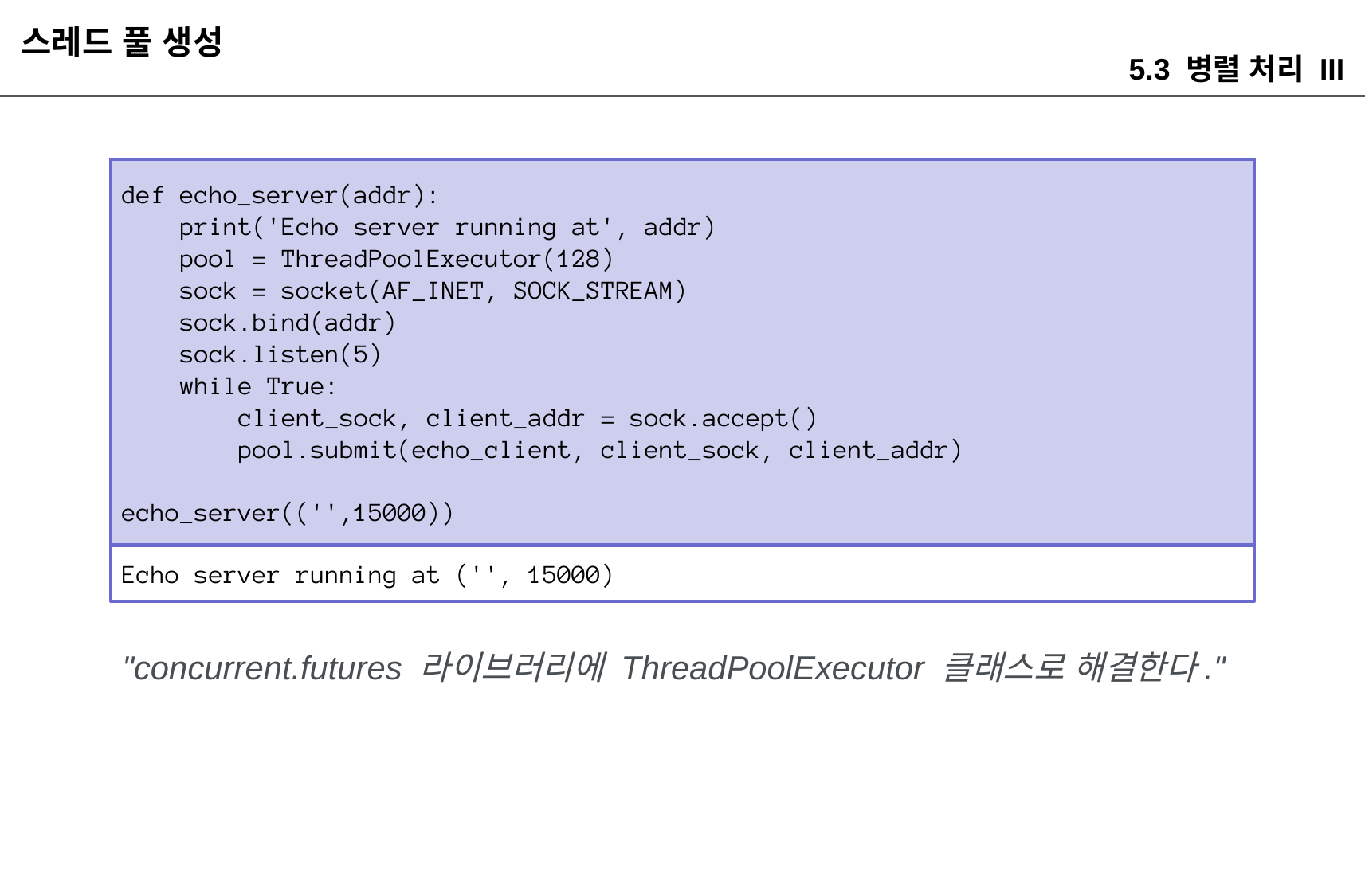

스레드 풀 생성
5.3 병렬 처리 III
def echo_server(addr):
    print('Echo server running at', addr)
    pool = ThreadPoolExecutor(128)
    sock = socket(AF_INET, SOCK_STREAM)
    sock.bind(addr)
    sock.listen(5)
    while True:
        client_sock, client_addr = sock.accept()
        pool.submit(echo_client, client_sock, client_addr)

echo_server(('',15000))
Echo server running at ('', 15000)
"concurrent.futures 라이브러리에 ThreadPoolExecutor 클래스로 해결한다."